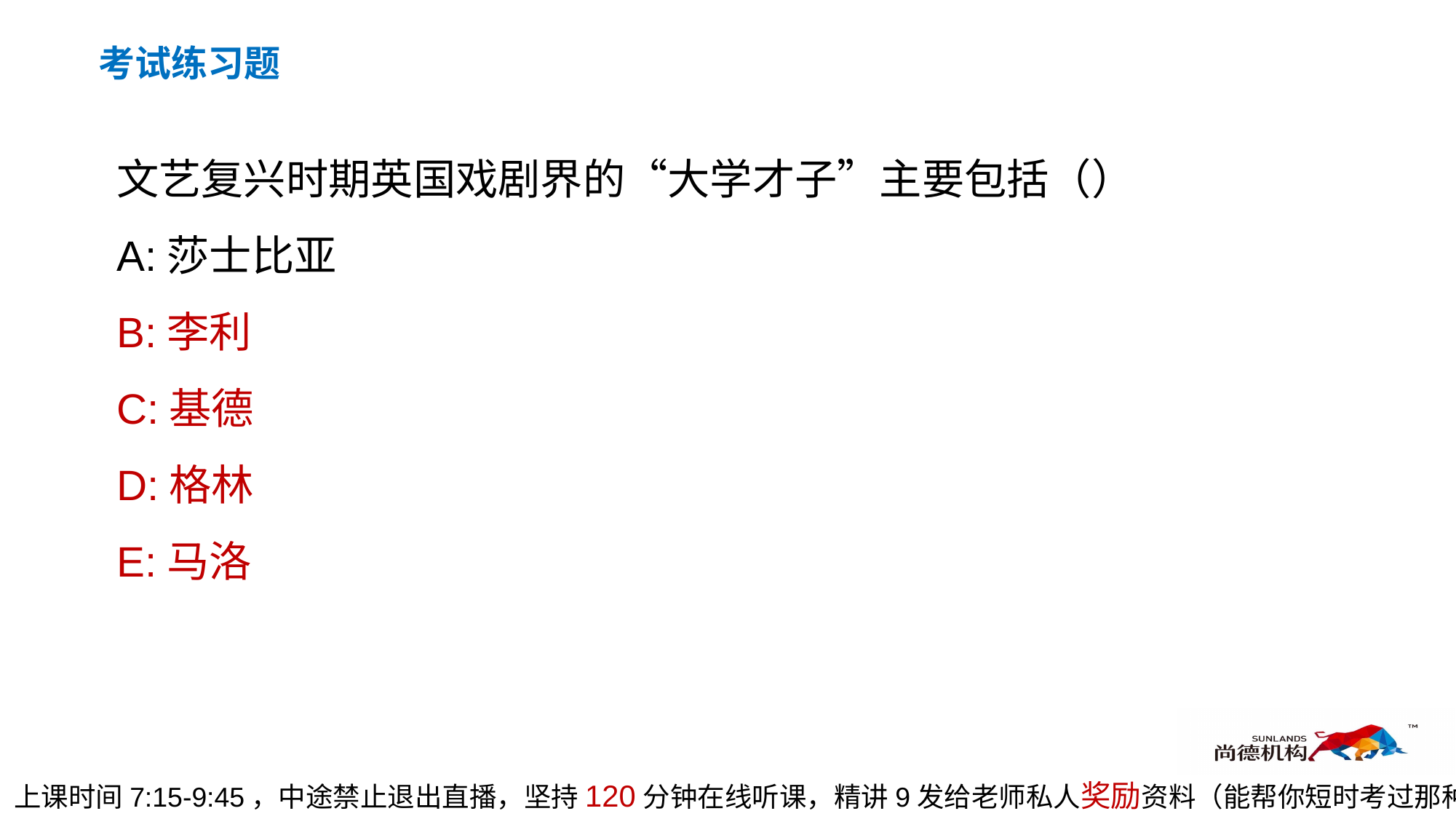

考试练习题
文艺复兴时期英国戏剧界的“大学才子”主要包括（）
A:莎士比亚
B:李利
C:基德
D:格林
E:马洛